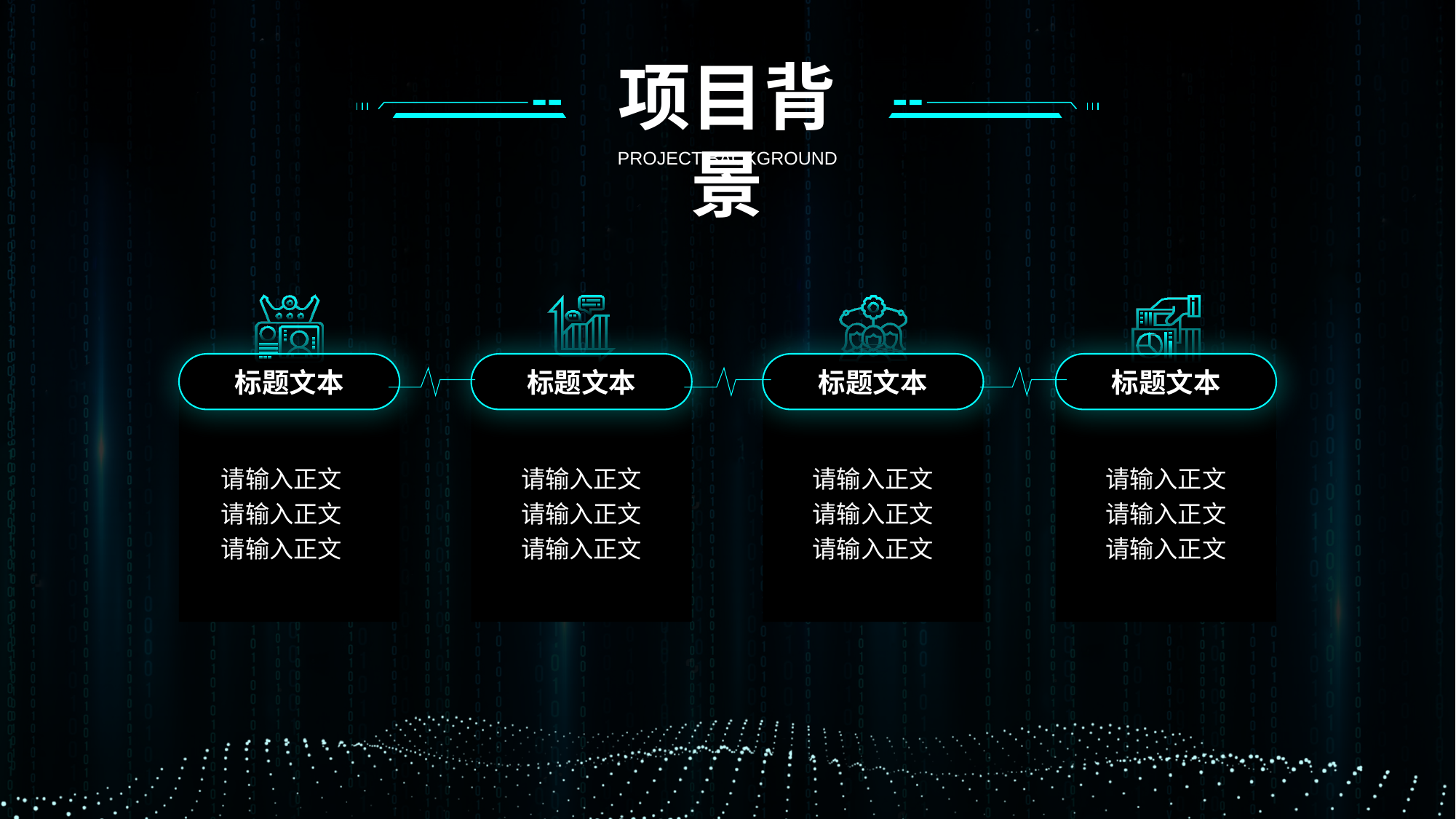

项目背景

PROJECT BACKGROUND

标题文本
标题文本
标题文本
标题文本

请输入正文
请输入正文
请输入正文
请输入正文
请输入正文
请输入正文
请输入正文
请输入正文
请输入正文
请输入正文
请输入正文
请输入正文